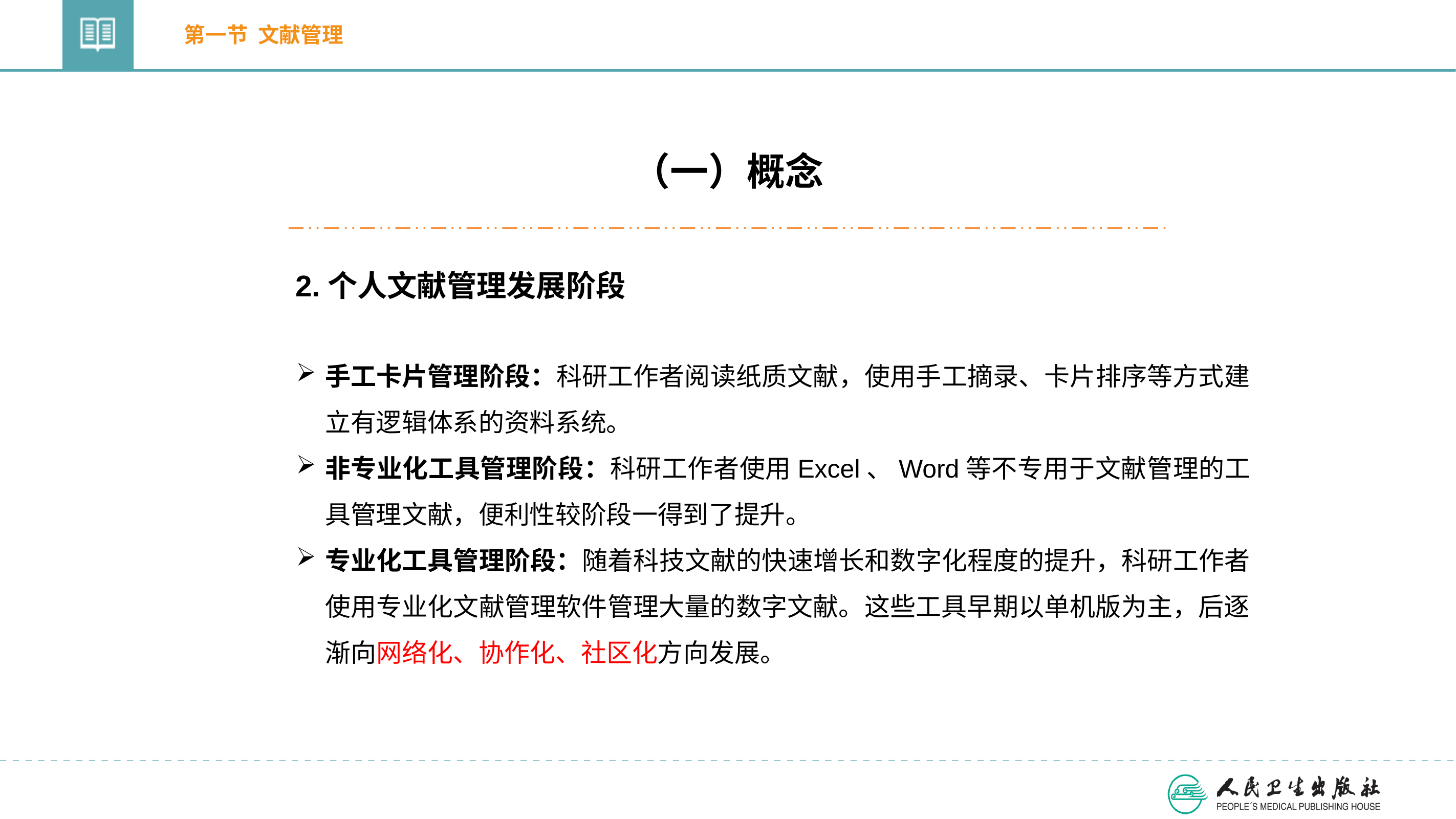

第一节  文献管理
（一）概念

2.个人文献管理发展阶段
手工卡片管理阶段：科研工作者阅读纸质文献，使用手工摘录、卡片排序等方式建立有逻辑体系的资料系统。
非专业化工具管理阶段：科研工作者使用Excel、Word等不专用于文献管理的工具管理文献，便利性较阶段一得到了提升。
专业化工具管理阶段：随着科技文献的快速增长和数字化程度的提升，科研工作者使用专业化文献管理软件管理大量的数字文献。这些工具早期以单机版为主，后逐渐向网络化、协作化、社区化方向发展。